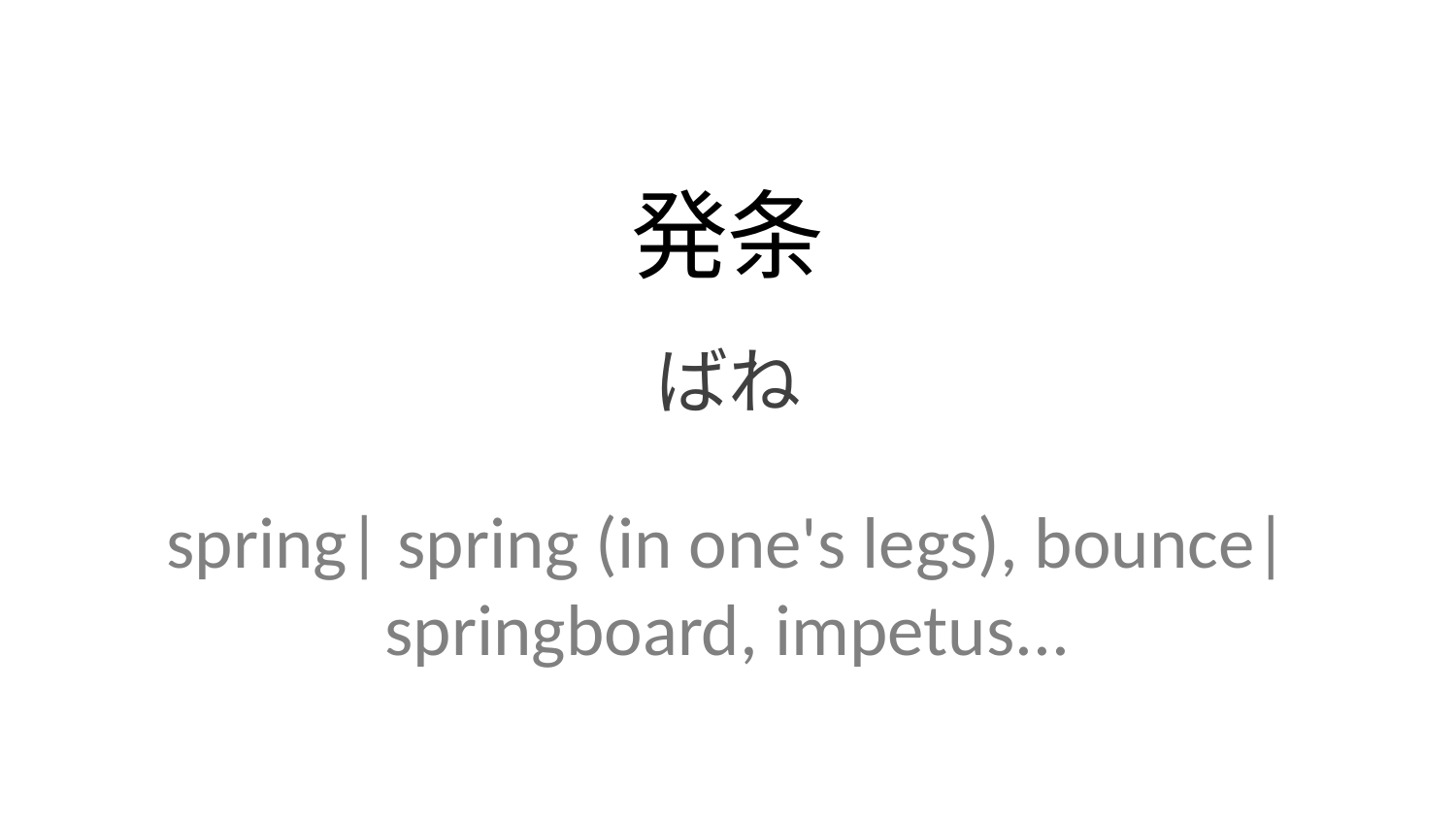

発条

ばね
spring| spring (in one's legs), bounce| springboard, impetus...